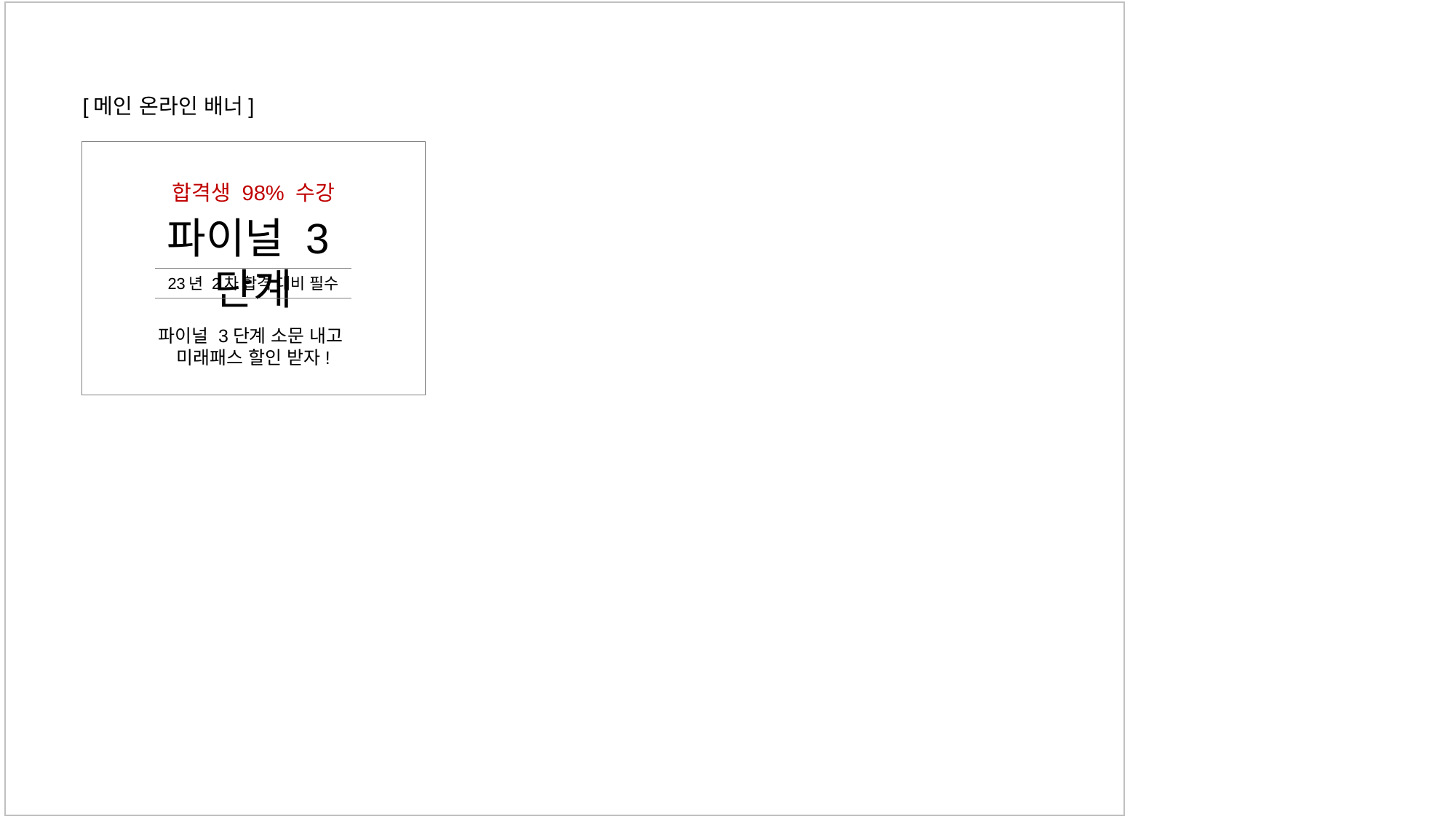

[메인 온라인 배너]

합격생 98% 수강
파이널 3단계
23년 2차 합격 대비 필수
파이널 3단계 소문 내고
미래패스 할인 받자!